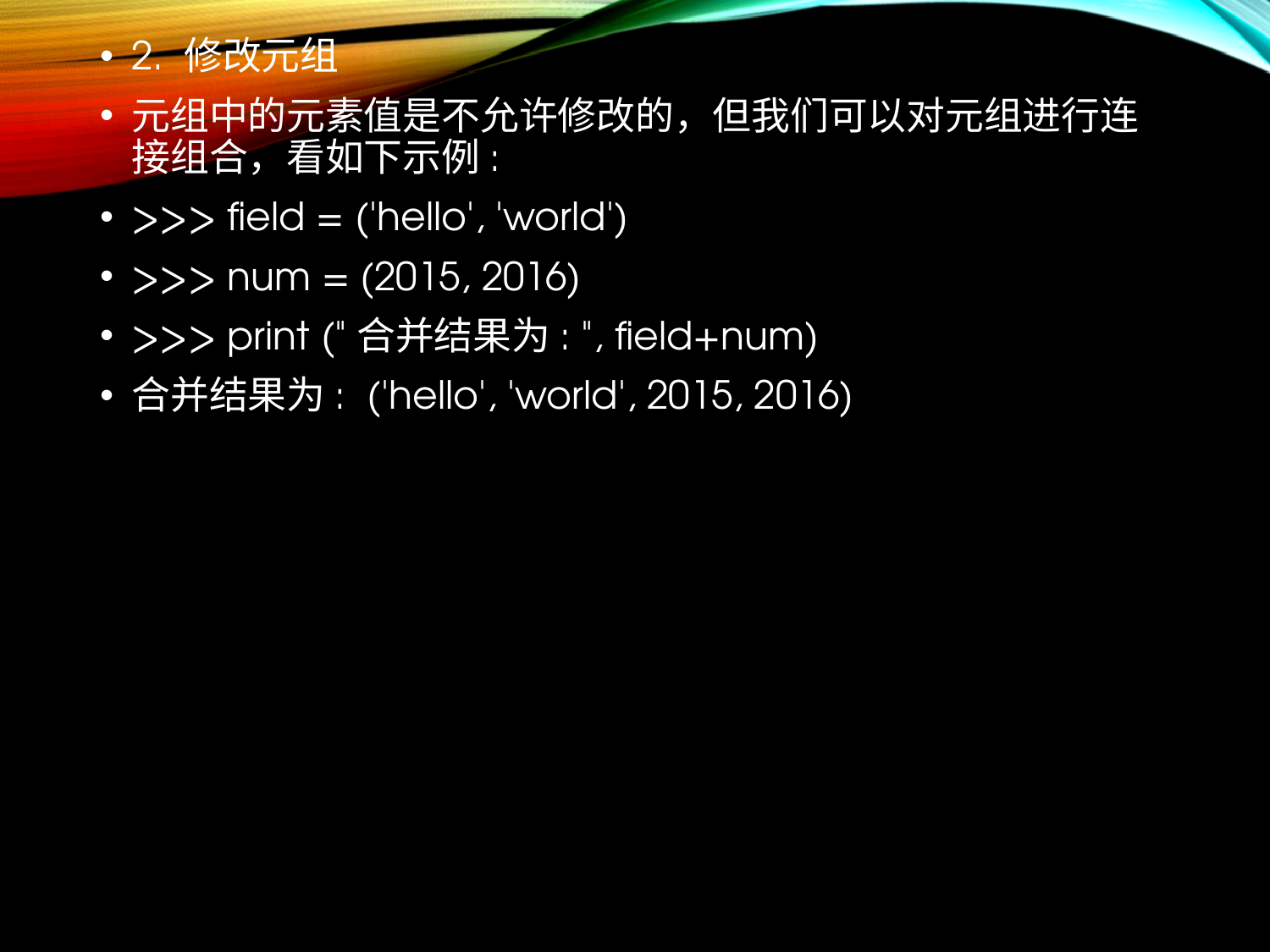

2. 修改元组
元组中的元素值是不允许修改的，但我们可以对元组进行连接组合，看如下示例:
>>> field = ('hello', 'world')
>>> num = (2015, 2016)
>>> print ("合并结果为: ", field+num)
合并结果为:  ('hello', 'world', 2015, 2016)